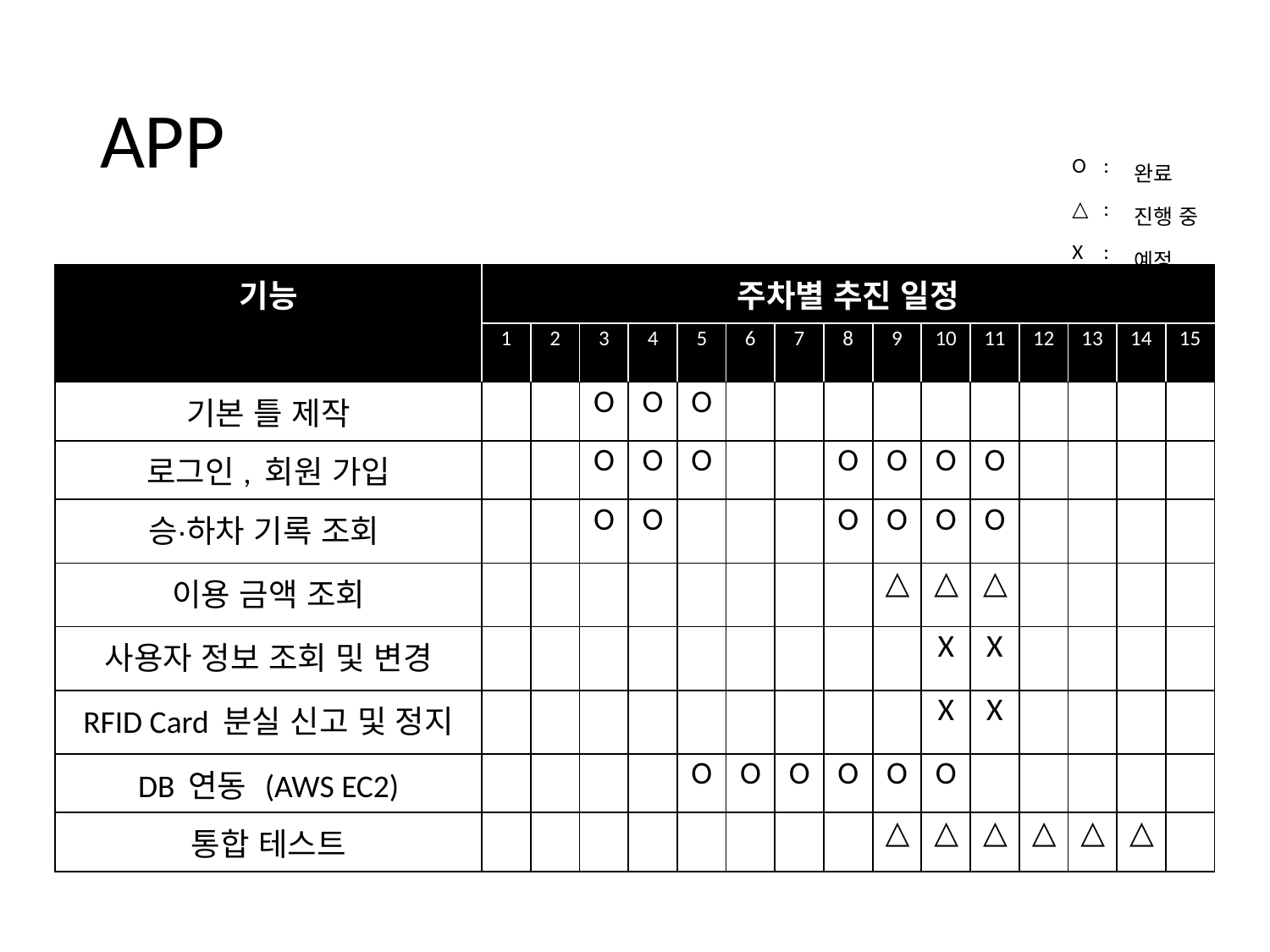

# APP
| O | : | 완료 |
| --- | --- | --- |
| △ | : | 진행 중 |
| X | : | 예정 |
| 기능 | 주차별 추진 일정 |  |  |  |  |  |  |  |  |  |  |  |  |  |  |
| --- | --- | --- | --- | --- | --- | --- | --- | --- | --- | --- | --- | --- | --- | --- | --- |
|  | 1 | 2 | 3 | 4 | 5 | 6 | 7 | 8 | 9 | 10 | 11 | 12 | 13 | 14 | 15 |
| 기본 틀 제작 |  |  | O | O | O |  |  |  |  |  |  |  |  |  |  |
| 로그인, 회원 가입 |  |  | O | O | O |  |  | O | O | O | O |  |  |  |  |
| 승∙하차 기록 조회 |  |  | O | O |  |  |  | O | O | O | O |  |  |  |  |
| 이용 금액 조회 |  |  |  |  |  |  |  |  | △ | △ | △ |  |  |  |  |
| 사용자 정보 조회 및 변경 |  |  |  |  |  |  |  |  |  | X | X |  |  |  |  |
| RFID Card 분실 신고 및 정지 |  |  |  |  |  |  |  |  |  | X | X |  |  |  |  |
| DB 연동 (AWS EC2) |  |  |  |  | O | O | O | O | O | O |  |  |  |  |  |
| 통합 테스트 |  |  |  |  |  |  |  |  | △ | △ | △ | △ | △ | △ |  |